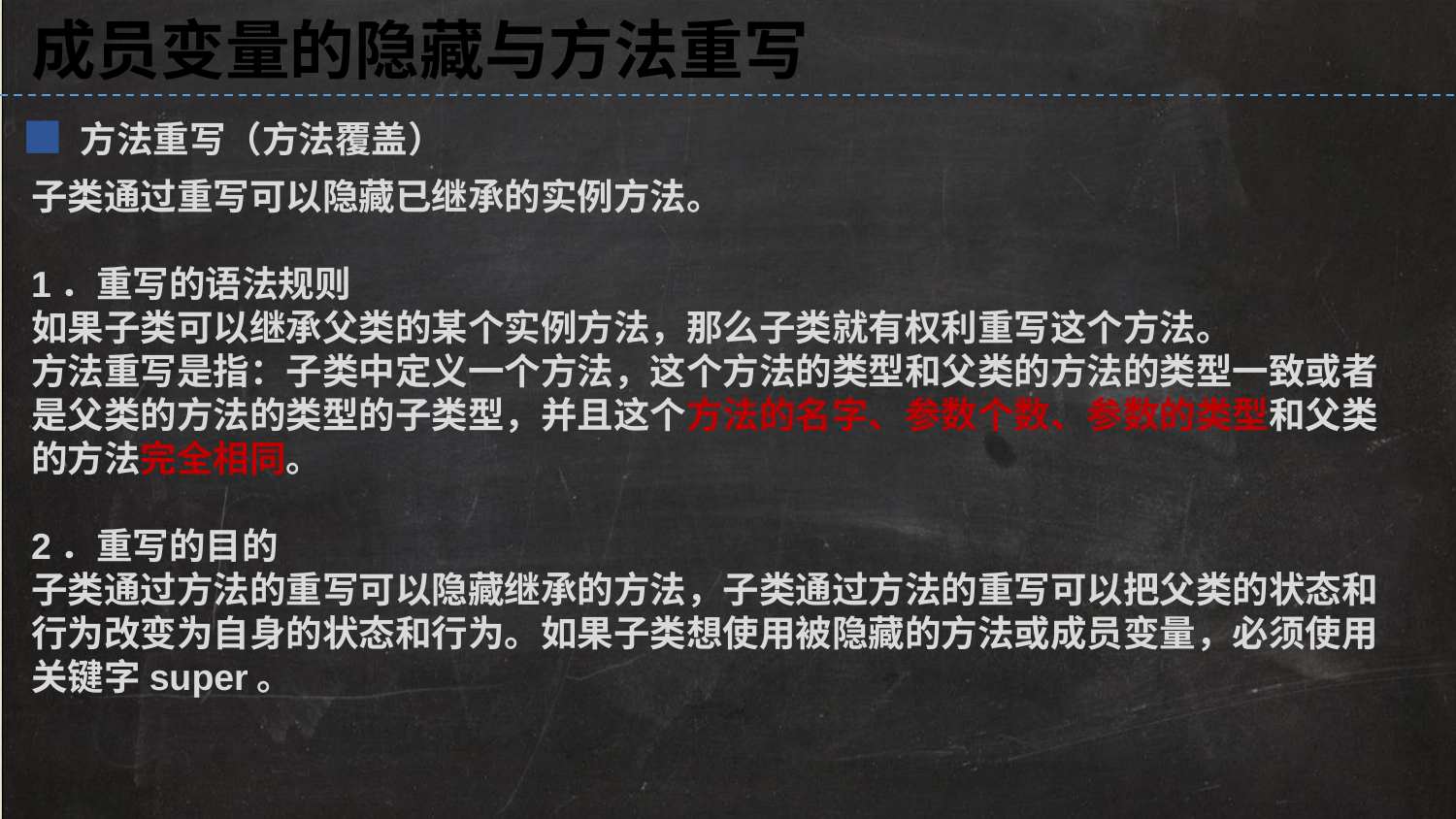

成员变量的隐藏与方法重写
■ 方法重写（方法覆盖）
子类通过重写可以隐藏已继承的实例方法。

1．重写的语法规则
如果子类可以继承父类的某个实例方法，那么子类就有权利重写这个方法。
方法重写是指：子类中定义一个方法，这个方法的类型和父类的方法的类型一致或者是父类的方法的类型的子类型，并且这个方法的名字、参数个数、参数的类型和父类的方法完全相同。

2．重写的目的
子类通过方法的重写可以隐藏继承的方法，子类通过方法的重写可以把父类的状态和行为改变为自身的状态和行为。如果子类想使用被隐藏的方法或成员变量，必须使用关键字super。